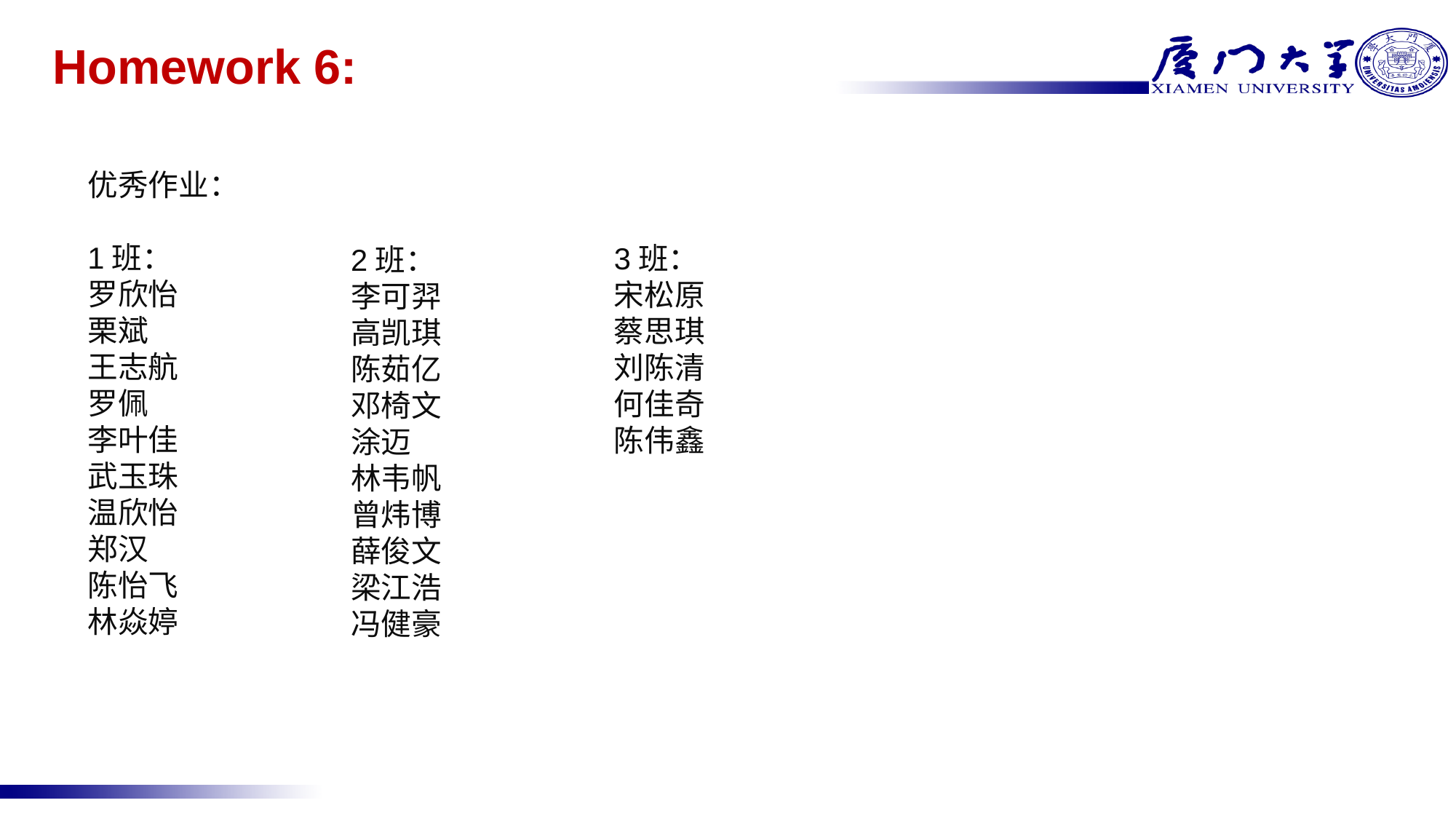

# Homework 6:
优秀作业：

1班：
罗欣怡
栗斌
王志航
罗佩
李叶佳
武玉珠
温欣怡
郑汉
陈怡飞
林焱婷
3班：
宋松原
蔡思琪
刘陈清
何佳奇
陈伟鑫
2班：
李可羿
高凯琪
陈茹亿
邓椅文
涂迈
林韦帆
曾炜博
薛俊文
梁江浩
冯健豪